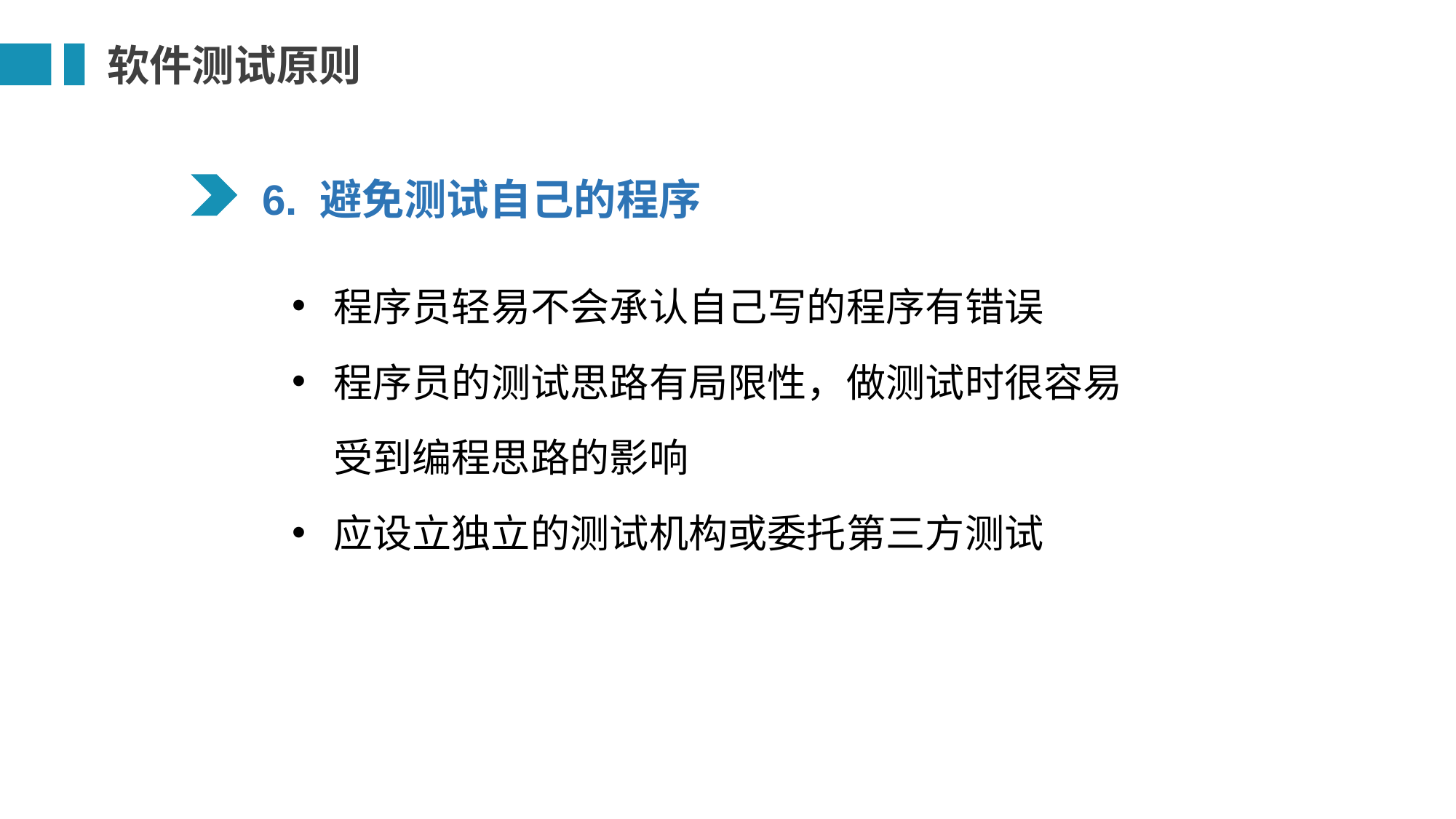

软件测试原则

6. 避免测试自己的程序
程序员轻易不会承认自己写的程序有错误
程序员的测试思路有局限性，做测试时很容易受到编程思路的影响
应设立独立的测试机构或委托第三方测试
65